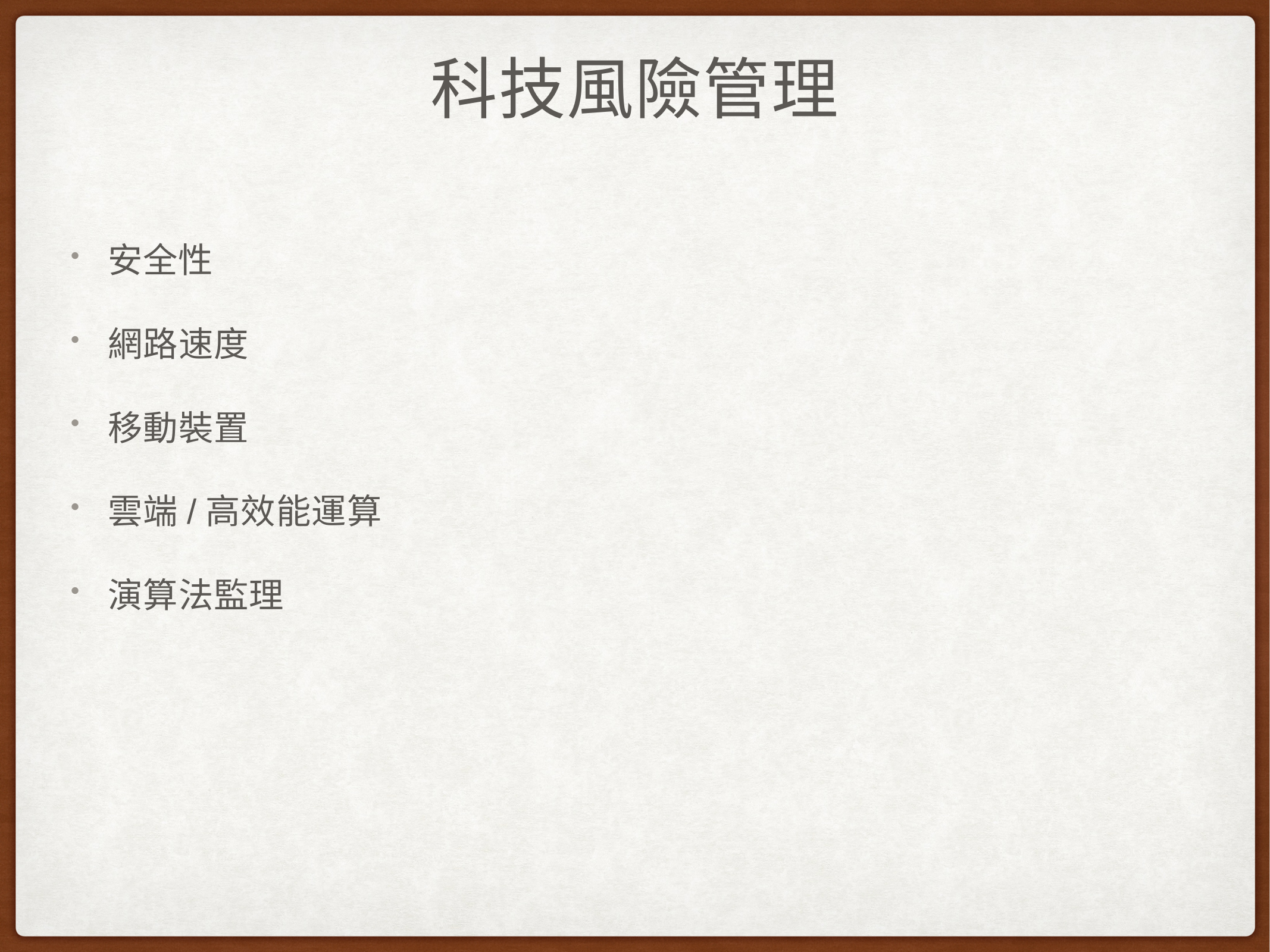

# 科技風險管理
安全性
網路速度
移動裝置
雲端/高效能運算
演算法監理